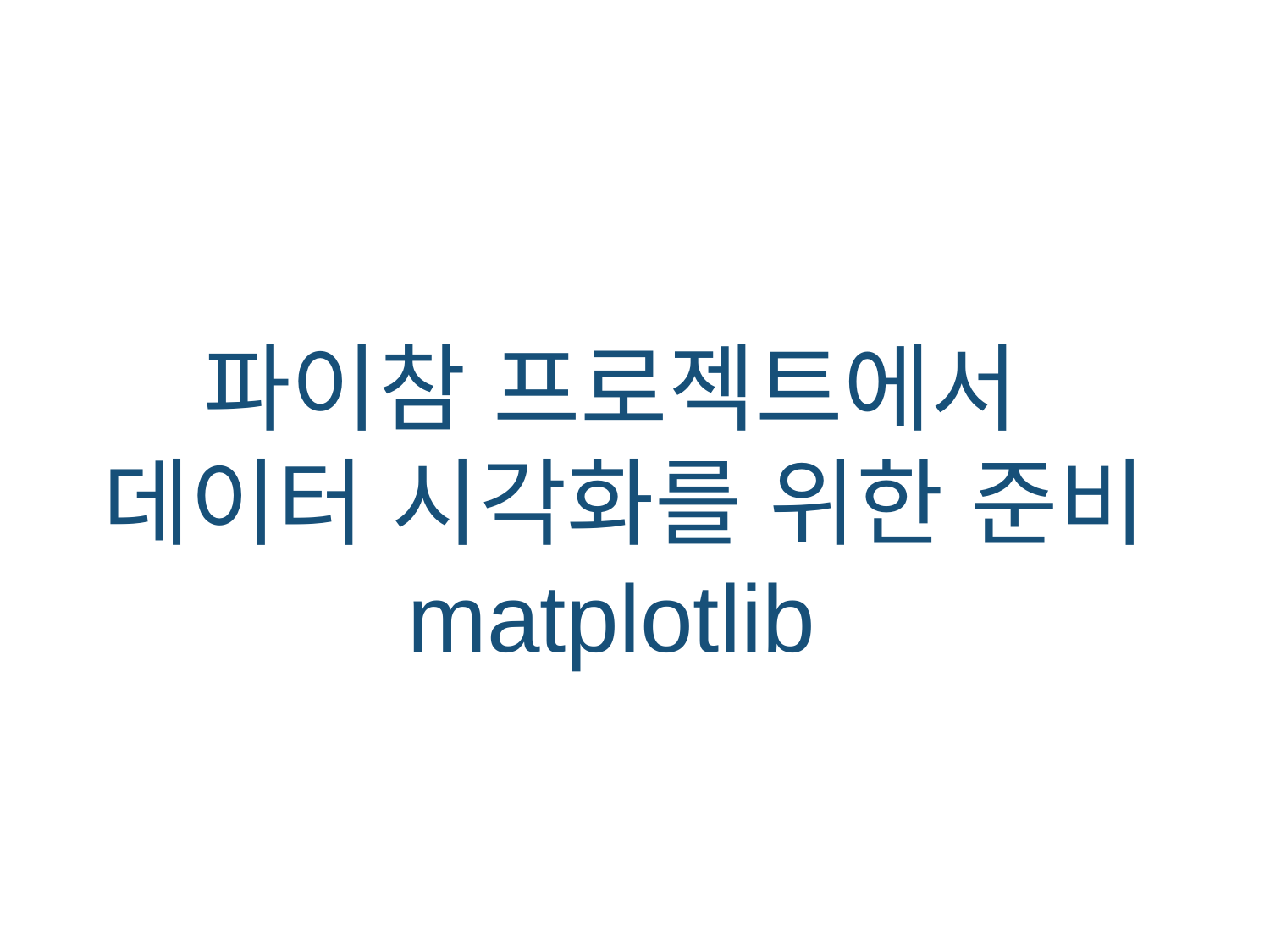

파이참 프로젝트에서
데이터 시각화를 위한 준비
matplotlib